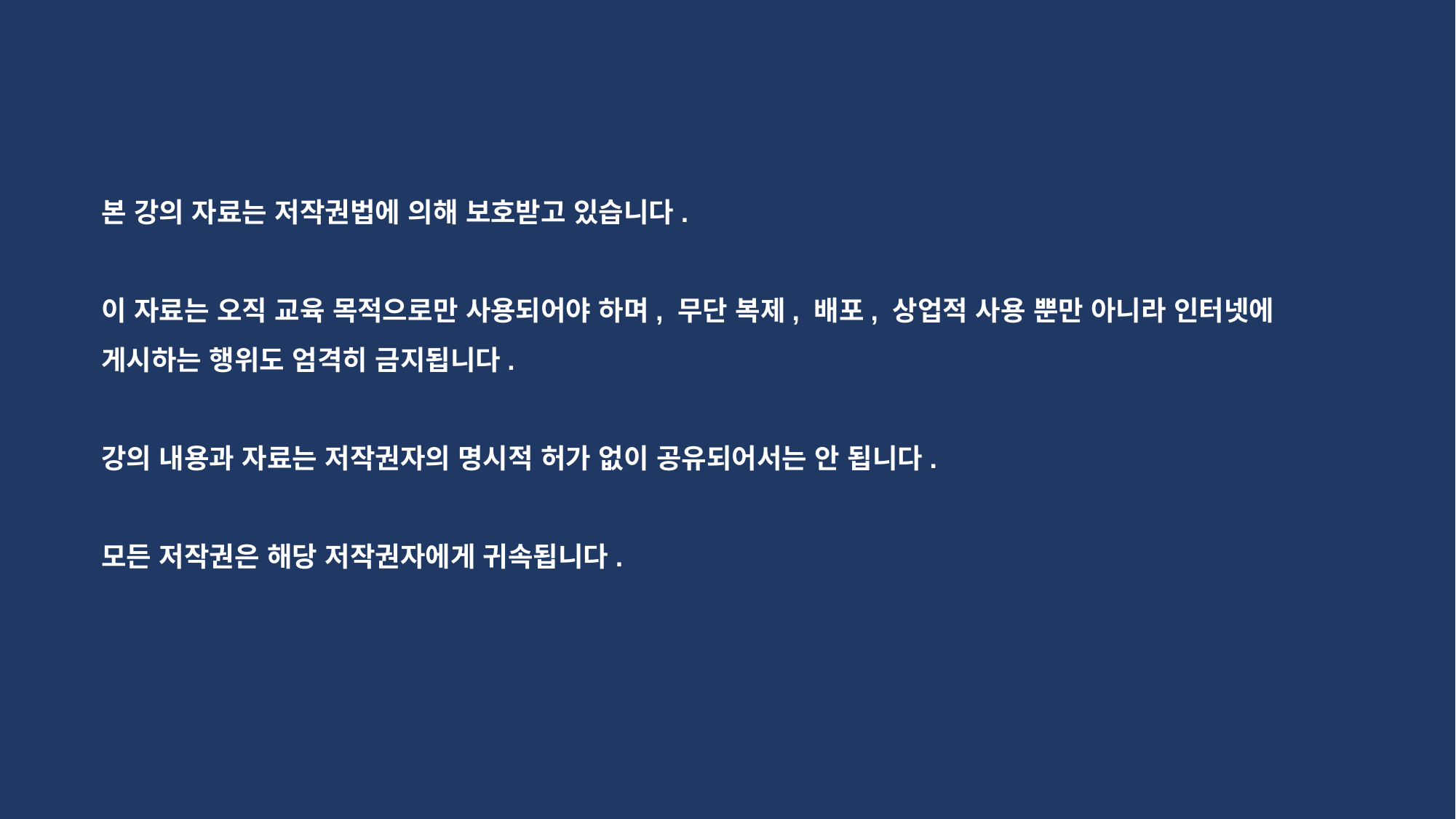

본 강의 자료는 저작권법에 의해 보호받고 있습니다.

이 자료는 오직 교육 목적으로만 사용되어야 하며, 무단 복제, 배포, 상업적 사용 뿐만 아니라 인터넷에 게시하는 행위도 엄격히 금지됩니다.

강의 내용과 자료는 저작권자의 명시적 허가 없이 공유되어서는 안 됩니다.

모든 저작권은 해당 저작권자에게 귀속됩니다.